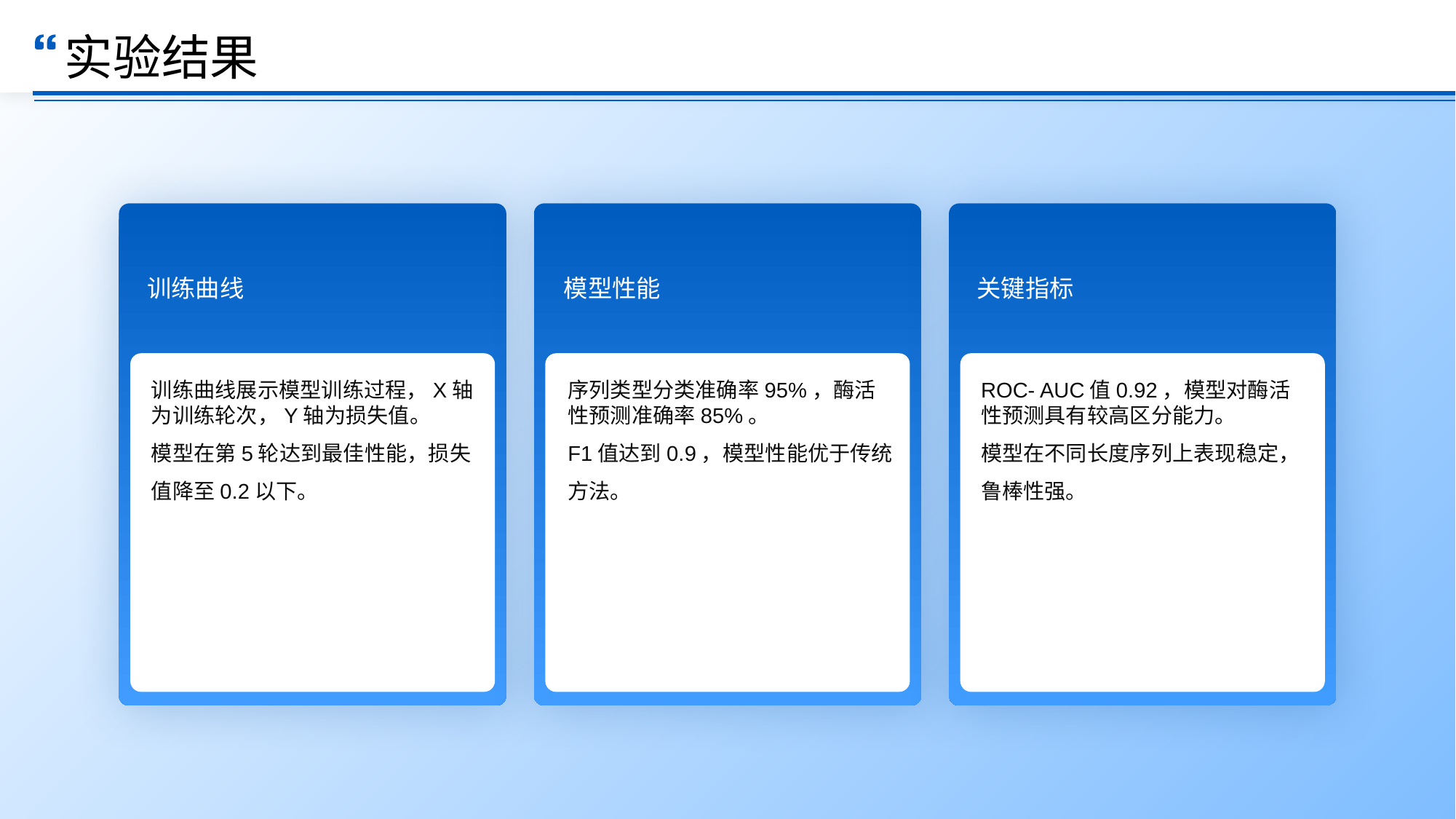

实验结果

训练曲线
模型性能
关键指标

训练曲线展示模型训练过程，X轴为训练轮次，Y轴为损失值。
模型在第5轮达到最佳性能，损失值降至0.2以下。
序列类型分类准确率95%，酶活性预测准确率85%。
F1值达到0.9，模型性能优于传统方法。
ROC- AUC值0.92，模型对酶活性预测具有较高区分能力。
模型在不同长度序列上表现稳定，鲁棒性强。